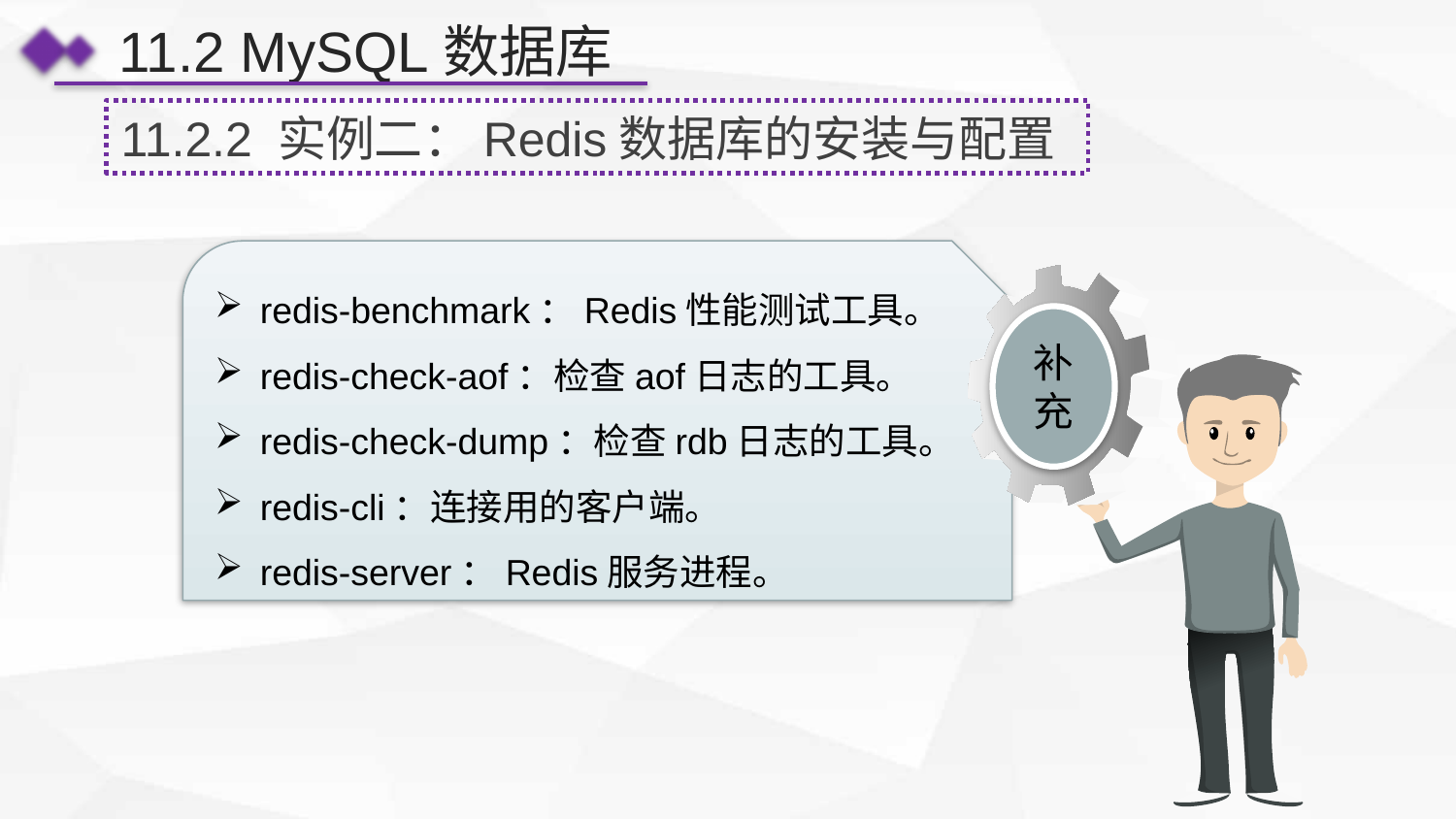

11.2 MySQL数据库

11.2.2 实例二：Redis数据库的安装与配置
redis-benchmark：Redis性能测试工具。
redis-check-aof：检查aof日志的工具。
redis-check-dump：检查rdb日志的工具。
redis-cli：连接用的客户端。
redis-server：Redis服务进程。

补充